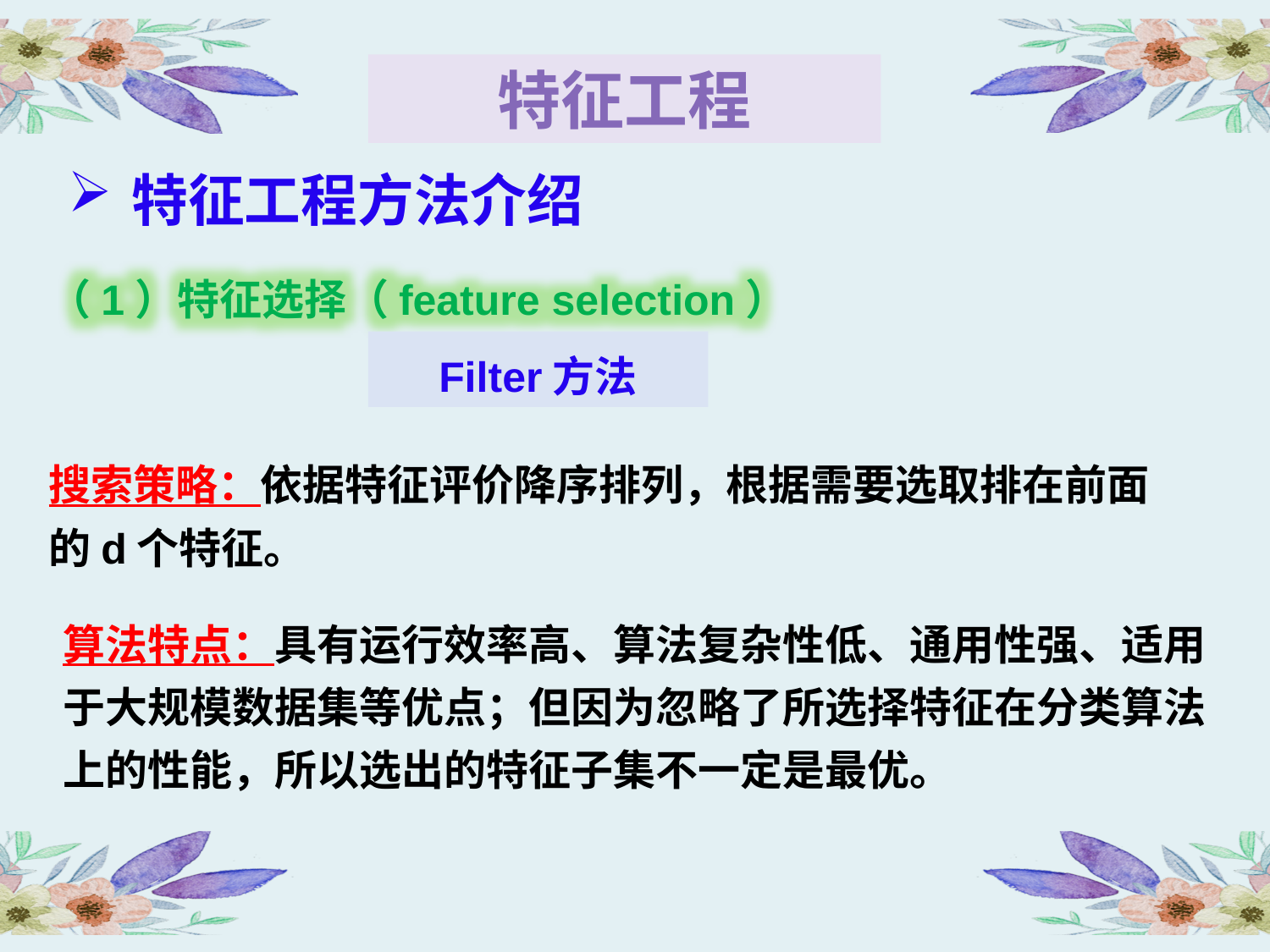

特征工程
特征工程方法介绍
（1）特征选择（feature selection）
Filter方法
搜索策略：依据特征评价降序排列，根据需要选取排在前面的d个特征。
算法特点：具有运行效率高、算法复杂性低、通用性强、适用于大规模数据集等优点；但因为忽略了所选择特征在分类算法上的性能，所以选出的特征子集不一定是最优。